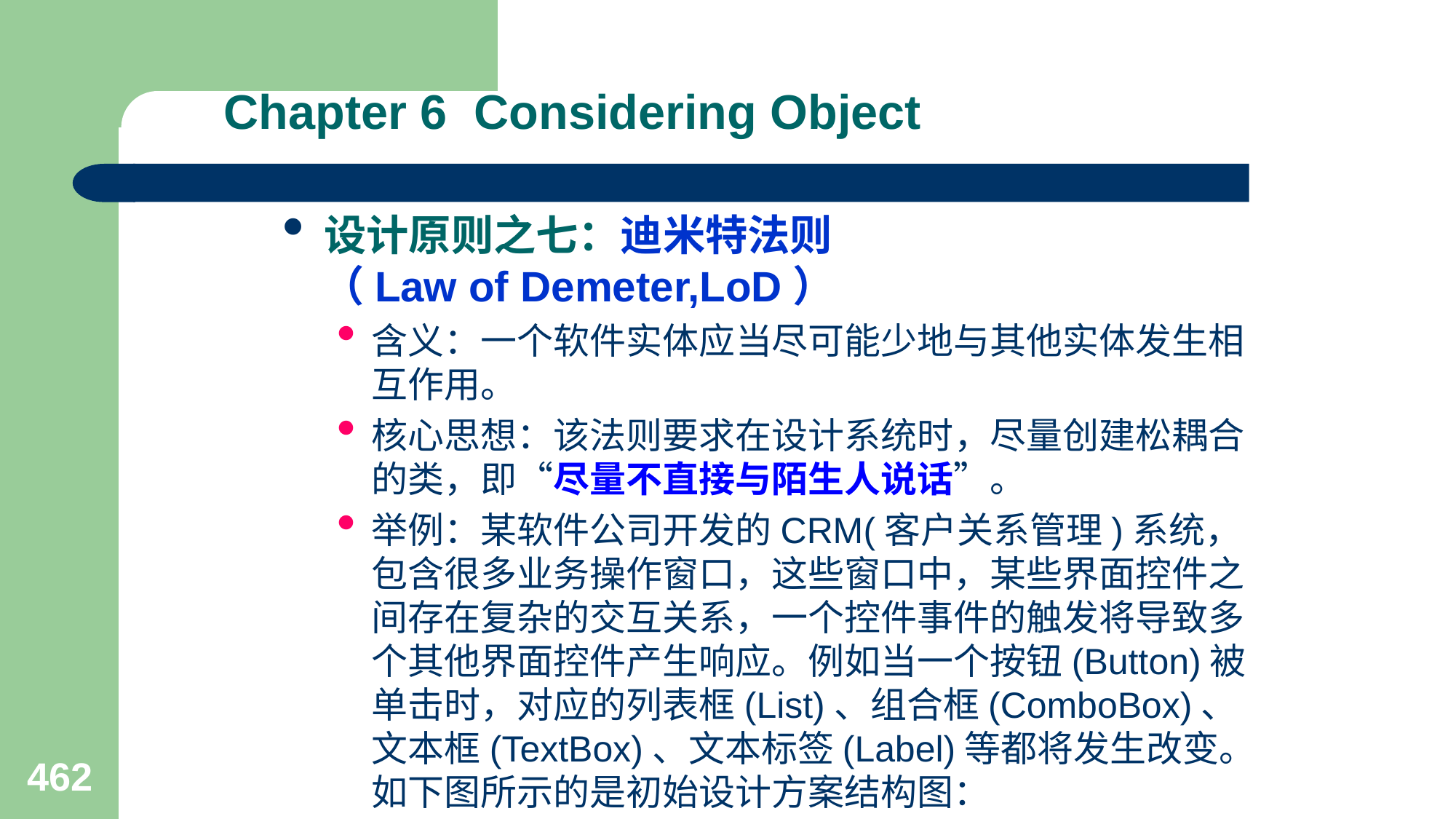

# Chapter 6  Considering Object
设计原则之七：迪米特法则
   （Law of Demeter,LoD）
含义：一个软件实体应当尽可能少地与其他实体发生相互作用。
核心思想：该法则要求在设计系统时，尽量创建松耦合的类，即“尽量不直接与陌生人说话”。
举例：某软件公司开发的CRM(客户关系管理)系统，包含很多业务操作窗口，这些窗口中，某些界面控件之间存在复杂的交互关系，一个控件事件的触发将导致多个其他界面控件产生响应。例如当一个按钮(Button)被单击时，对应的列表框(List)、组合框(ComboBox)、文本框(TextBox)、文本标签(Label)等都将发生改变。如下图所示的是初始设计方案结构图：
462